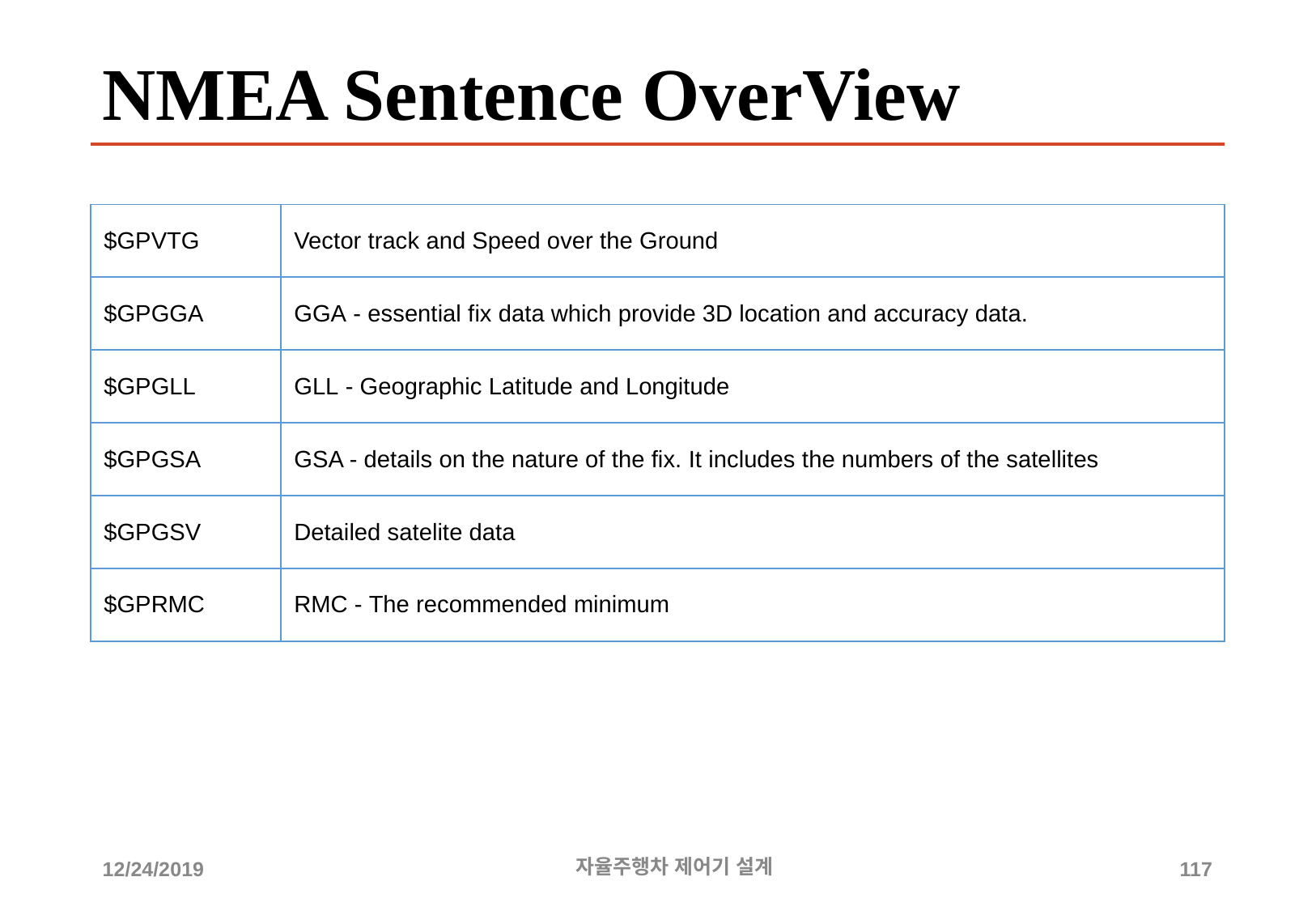

# NMEA Sentence OverView
| $GPVTG | Vector track and Speed over the Ground |
| --- | --- |
| $GPGGA | GGA - essential fix data which provide 3D location and accuracy data. |
| $GPGLL | GLL - Geographic Latitude and Longitude |
| $GPGSA | GSA - details on the nature of the fix. It includes the numbers of the satellites |
| $GPGSV | Detailed satelite data |
| $GPRMC | RMC - The recommended minimum |
12/24/2019
자율주행차 제어기 설계
117